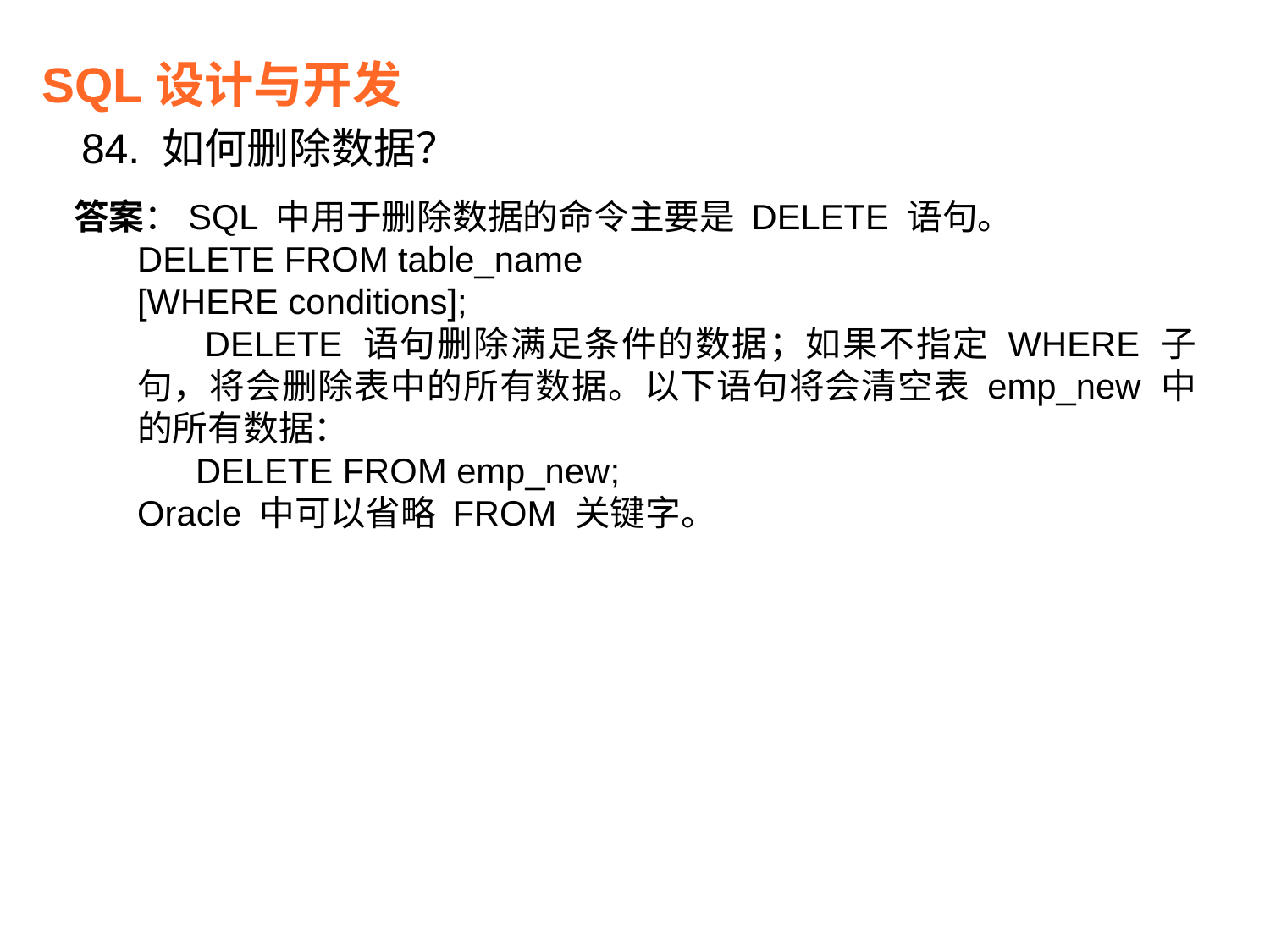

SQL设计与开发
84. 如何删除数据？
答案：SQL 中用于删除数据的命令主要是 DELETE 语句。
DELETE FROM table_name
[WHERE conditions];
      DELETE 语句删除满足条件的数据；如果不指定 WHERE 子句，将会删除表中的所有数据。以下语句将会清空表 emp_new 中的所有数据：
      DELETE FROM emp_new;
Oracle 中可以省略 FROM 关键字。